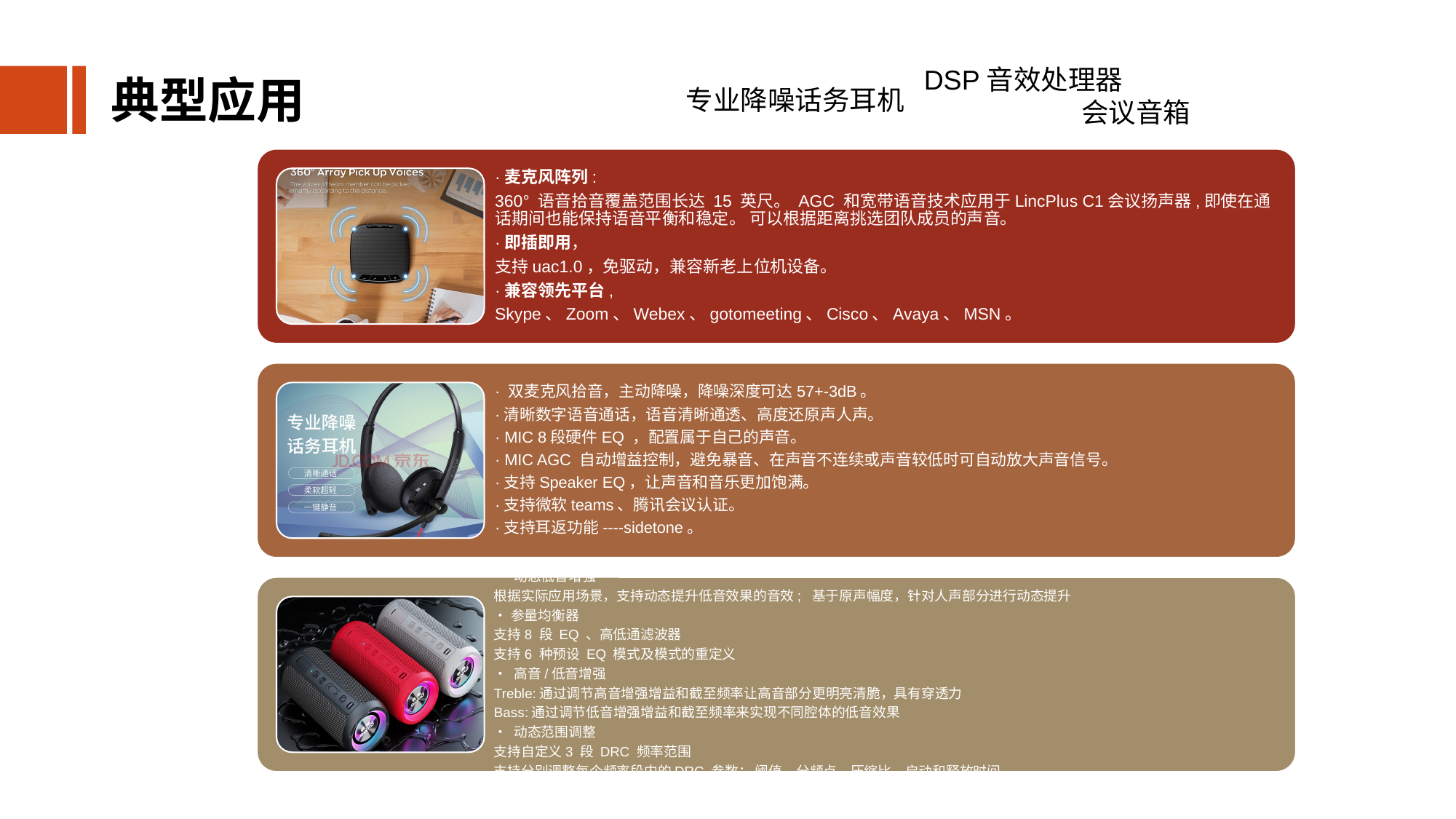

DSP音效处理器
典型应用
专业降噪话务耳机
会议音箱
·麦克风阵列:
360° 语音拾音覆盖范围长达 15 英尺。 AGC 和宽带语音技术应用于LincPlus C1会议扬声器,即使在通话期间也能保持语音平衡和稳定。 可以根据距离挑选团队成员的声音。
·即插即用，
支持uac1.0，免驱动，兼容新老上位机设备。
·兼容领先平台,
Skype、Zoom、Webex、gotomeeting、Cisco、Avaya、MSN。
· 双麦克风拾音，主动降噪，降噪深度可达57+-3dB。
·清晰数字语音通话，语音清晰通透、高度还原声人声。
· MIC 8段硬件EQ ，配置属于自己的声音。
· MIC AGC 自动增益控制，避免暴音、在声音不连续或声音较低时可自动放大声音信号。
·支持Speaker EQ，让声音和音乐更加饱满。
·支持微软teams、腾讯会议认证。
·支持耳返功能----sidetone。
• 动态低音增强
根据实际应用场景，支持动态提升低音效果的音效;  基于原声幅度，针对人声部分进行动态提升
•参量均衡器
支持8 段 EQ 、高低通滤波器
支持6 种预设 EQ 模式及模式的重定义
• 高音/低音增强
Treble:通过调节高音增强增益和截至频率让高音部分更明亮清脆，具有穿透力
Bass:通过调节低音增强增益和截至频率来实现不同腔体的低音效果
• 动态范围调整
支持自定义3 段 DRC 频率范围
支持分别调整每个频率段内的DRC 参数： 阈值，分频点，压缩比，启动和释放时间